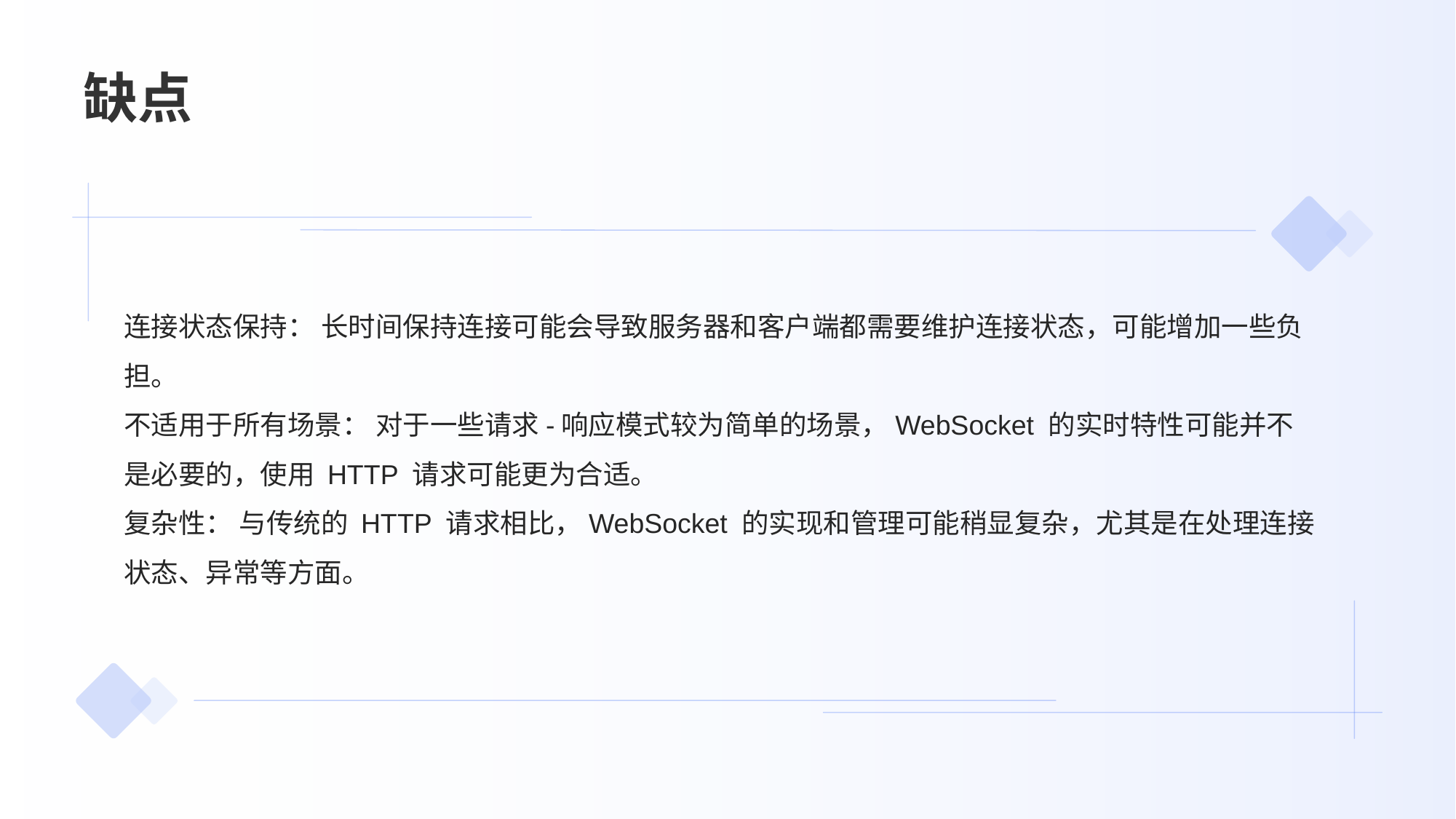

# 缺点

连接状态保持： 长时间保持连接可能会导致服务器和客户端都需要维护连接状态，可能增加一些负担。
不适用于所有场景： 对于一些请求-响应模式较为简单的场景，WebSocket 的实时特性可能并不是必要的，使用 HTTP 请求可能更为合适。
复杂性： 与传统的 HTTP 请求相比，WebSocket 的实现和管理可能稍显复杂，尤其是在处理连接状态、异常等方面。